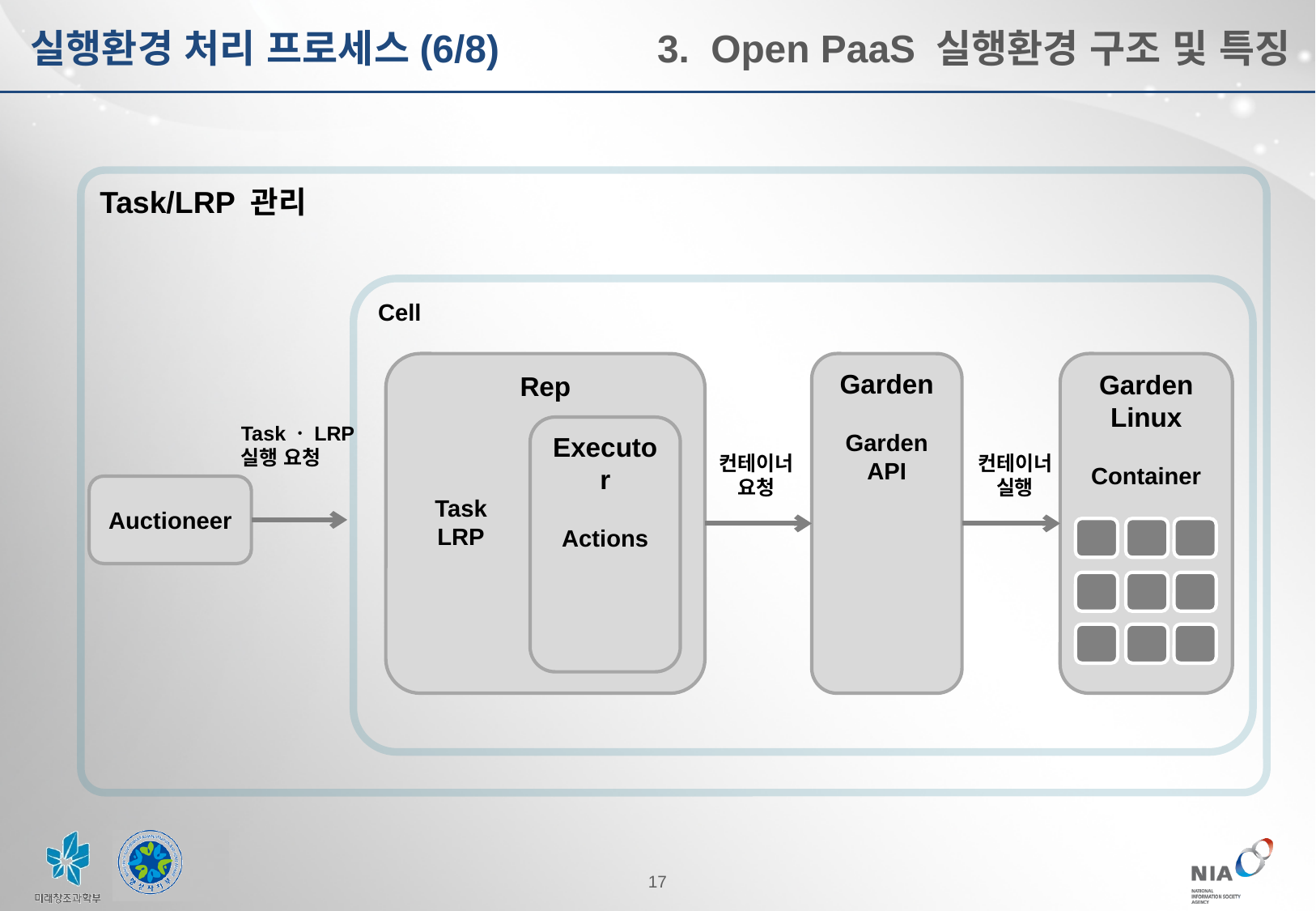

실행환경 처리 프로세스(6/8)
3.  Open PaaS 실행환경 구조 및 특징
Task/LRP 관리
Cell
Rep

Garden

Garden
API
Garden Linux

Container

TaskㆍLRP
실행 요청
Executor

Actions
컨테이너
요청
컨테이너
실행
Auctioneer
Task
LRP